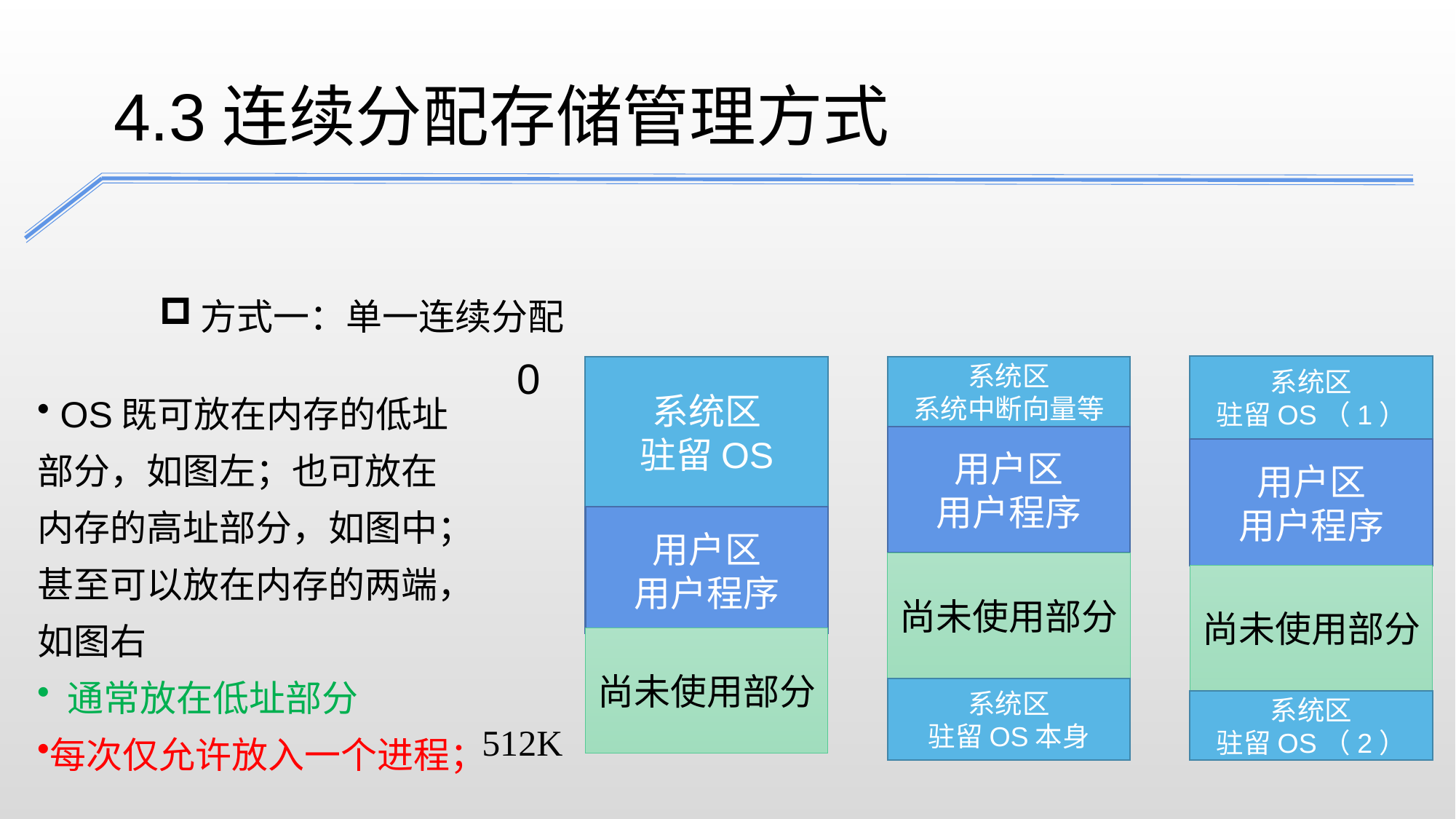

4.3连续分配存储管理方式

方式一：单一连续分配
0
系统区
驻留OS（1）
系统区
驻留OS
系统区
系统中断向量等
 OS既可放在内存的低址部分，如图左；也可放在内存的高址部分，如图中；甚至可以放在内存的两端，如图右
 通常放在低址部分
每次仅允许放入一个进程；
用户区
用户程序
用户区
用户程序
用户区
用户程序
尚未使用部分
尚未使用部分
尚未使用部分
系统区
驻留OS本身
系统区
驻留OS（2）
512K